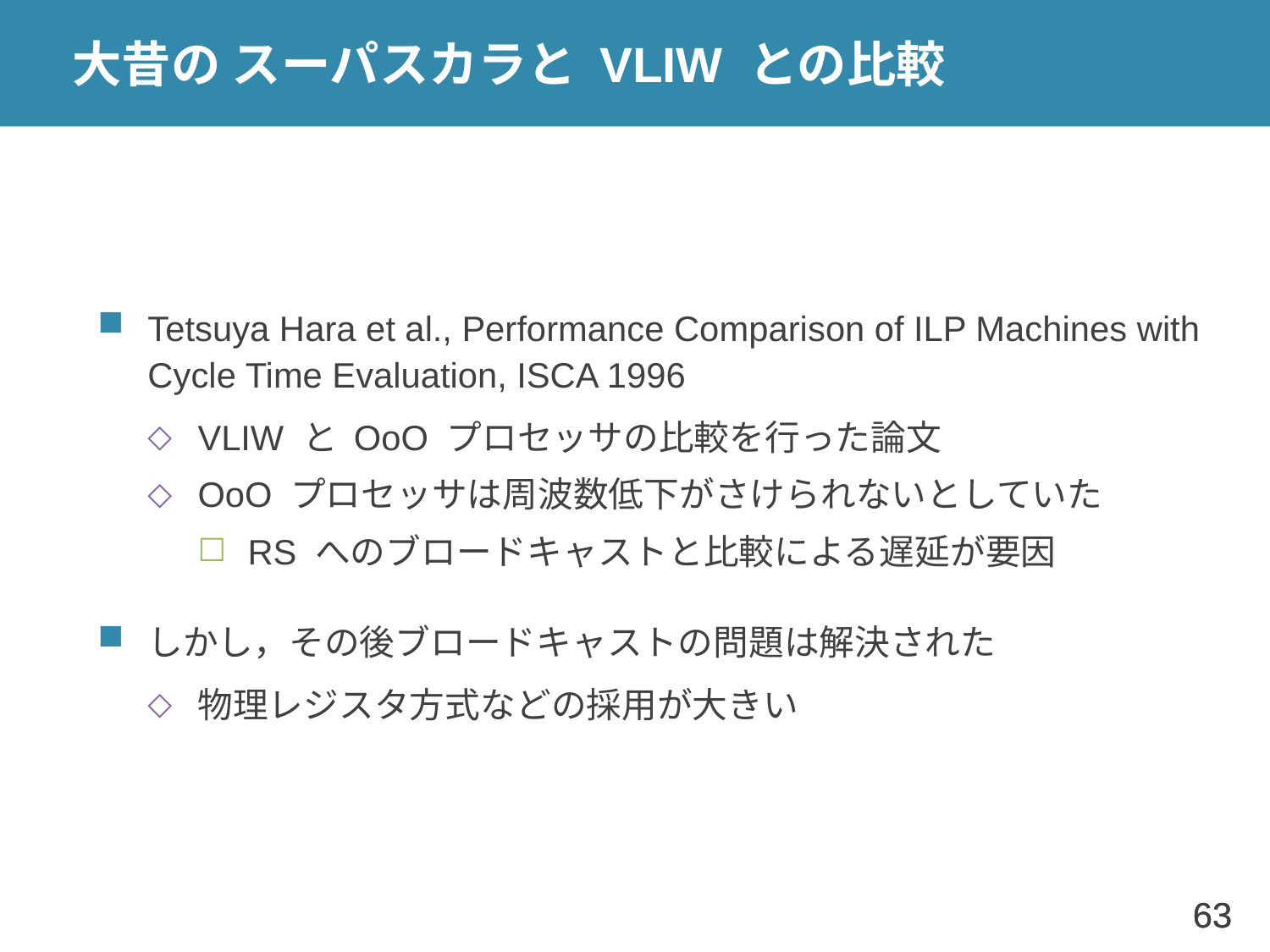

# 大昔の スーパスカラと VLIW との比較
Tetsuya Hara et al., Performance Comparison of ILP Machines with Cycle Time Evaluation, ISCA 1996
VLIW と OoO プロセッサの比較を行った論文
OoO プロセッサは周波数低下がさけられないとしていた
RS へのブロードキャストと比較による遅延が要因
しかし，その後ブロードキャストの問題は解決された
物理レジスタ方式などの採用が大きい